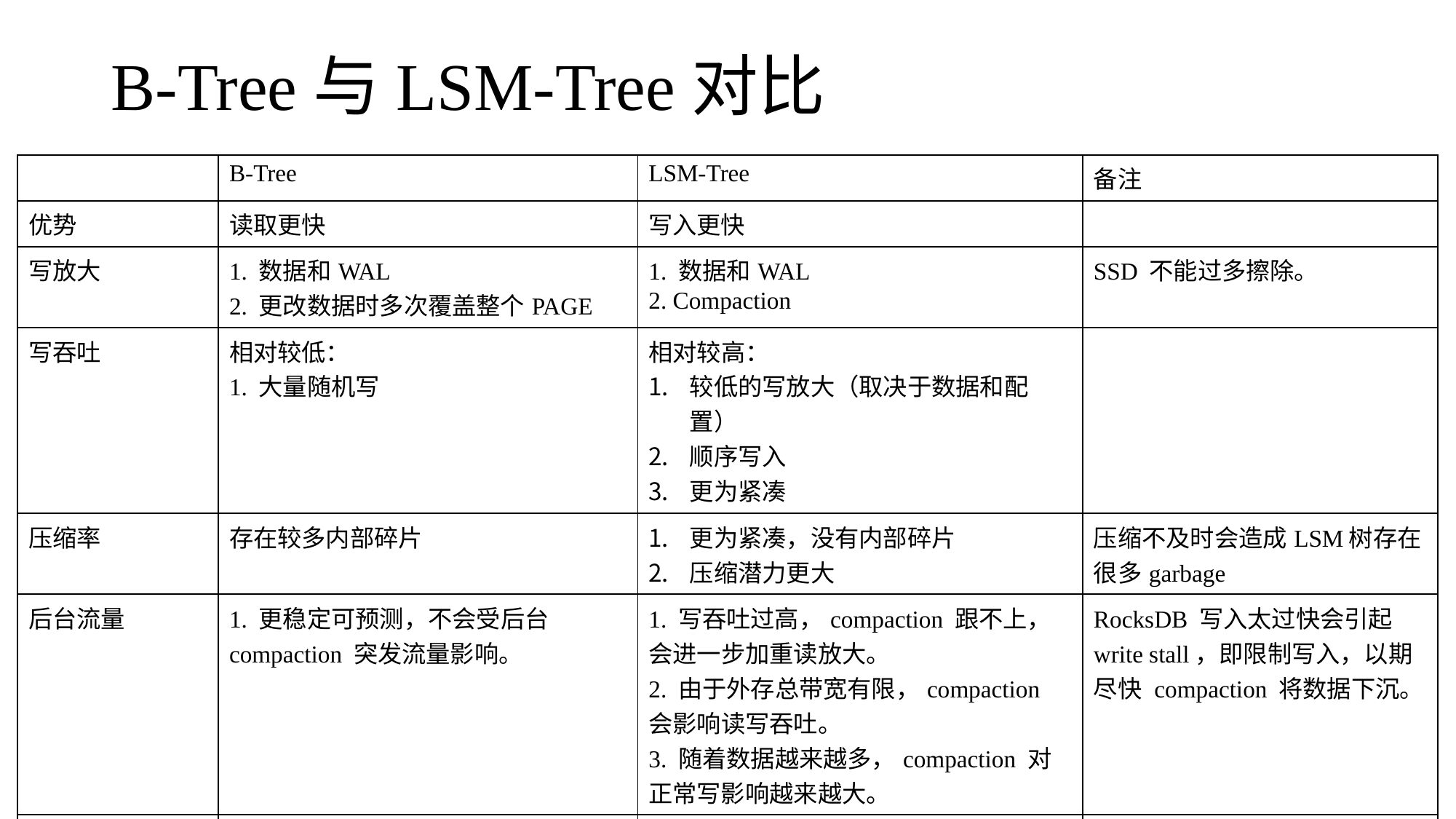

# B-Tree与LSM-Tree对比
|  | B-Tree | LSM-Tree | 备注 |
| --- | --- | --- | --- |
| 优势 | 读取更快 | 写入更快 |  |
| 写放大 | 1. 数据和WAL 2. 更改数据时多次覆盖整个PAGE | 1. 数据和WAL 2. Compaction | SSD 不能过多擦除。 |
| 写吞吐 | 相对较低： 1. 大量随机写 | 相对较高： 较低的写放大（取决于数据和配置） 顺序写入 更为紧凑 |  |
| 压缩率 | 存在较多内部碎片 | 更为紧凑，没有内部碎片 压缩潜力更大 | 压缩不及时会造成LSM树存在很多garbage |
| 后台流量 | 1. 更稳定可预测，不会受后台 compaction 突发流量影响。 | 1. 写吞吐过高，compaction 跟不上，会进一步加重读放大。 2. 由于外存总带宽有限，compaction 会影响读写吞吐。 3. 随着数据越来越多，compaction 对正常写影响越来越大。 | RocksDB 写入太过快会引起 write stall，即限制写入，以期尽快 compaction 将数据下沉。 |
| 存储放大 | 有些 Page 没有用满 | 同一个 Key 存多遍 |  |
| 并发控制 | 1. 同一个 Key 只存在一个地方 2. 树结构容易加范围锁。 | 同一个 Key 会存多遍，一般使用 MVCC 进行控制。 |  |